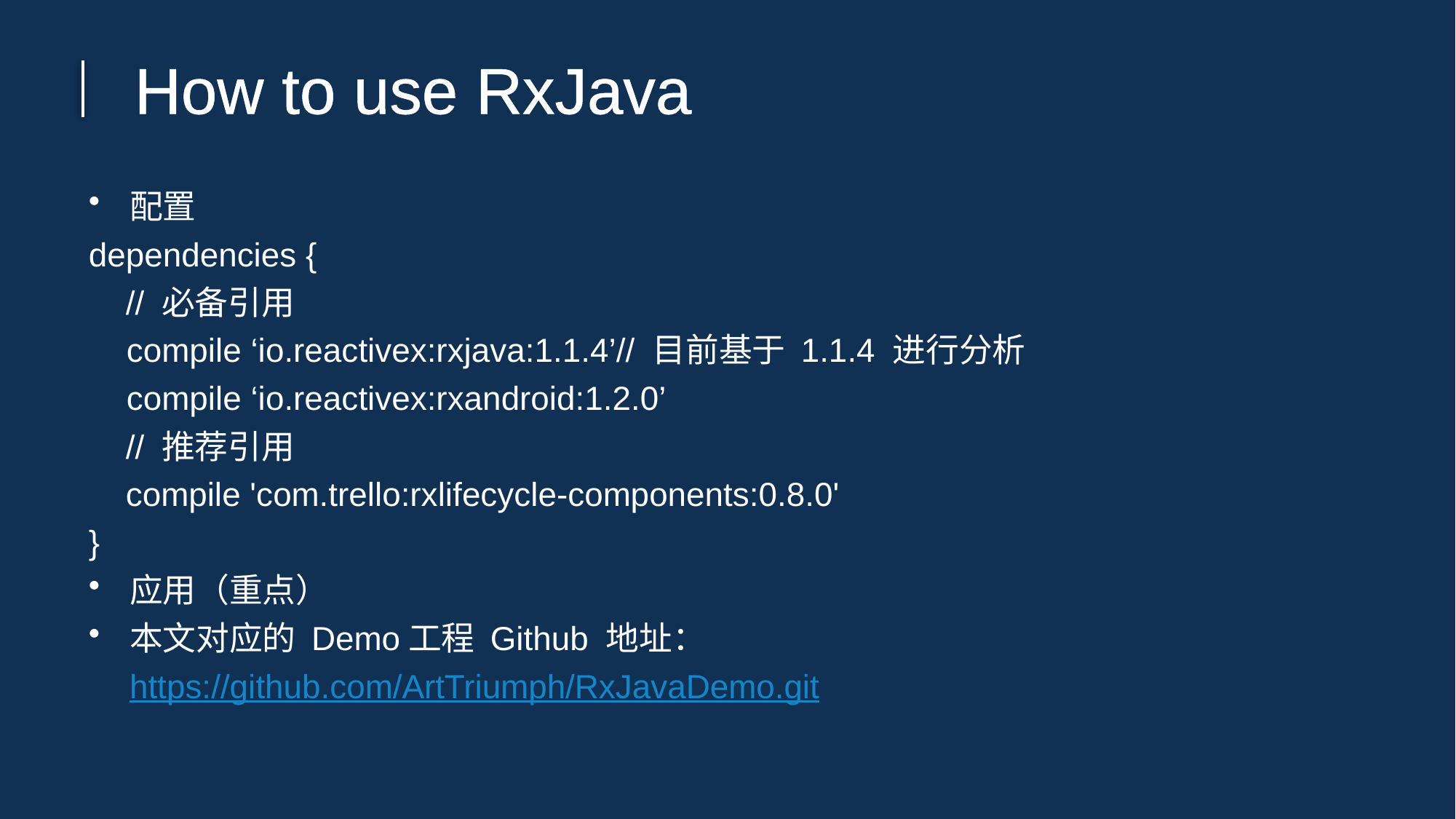

How to use RxJava
配置
dependencies {
    // 必备引用
    compile ‘io.reactivex:rxjava:1.1.4’// 目前基于 1.1.4 进行分析
    compile ‘io.reactivex:rxandroid:1.2.0’
    // 推荐引用
    compile 'com.trello:rxlifecycle-components:0.8.0'
}
应用（重点）
本文对应的 Demo工程 Github 地址：https://github.com/ArtTriumph/RxJavaDemo.git